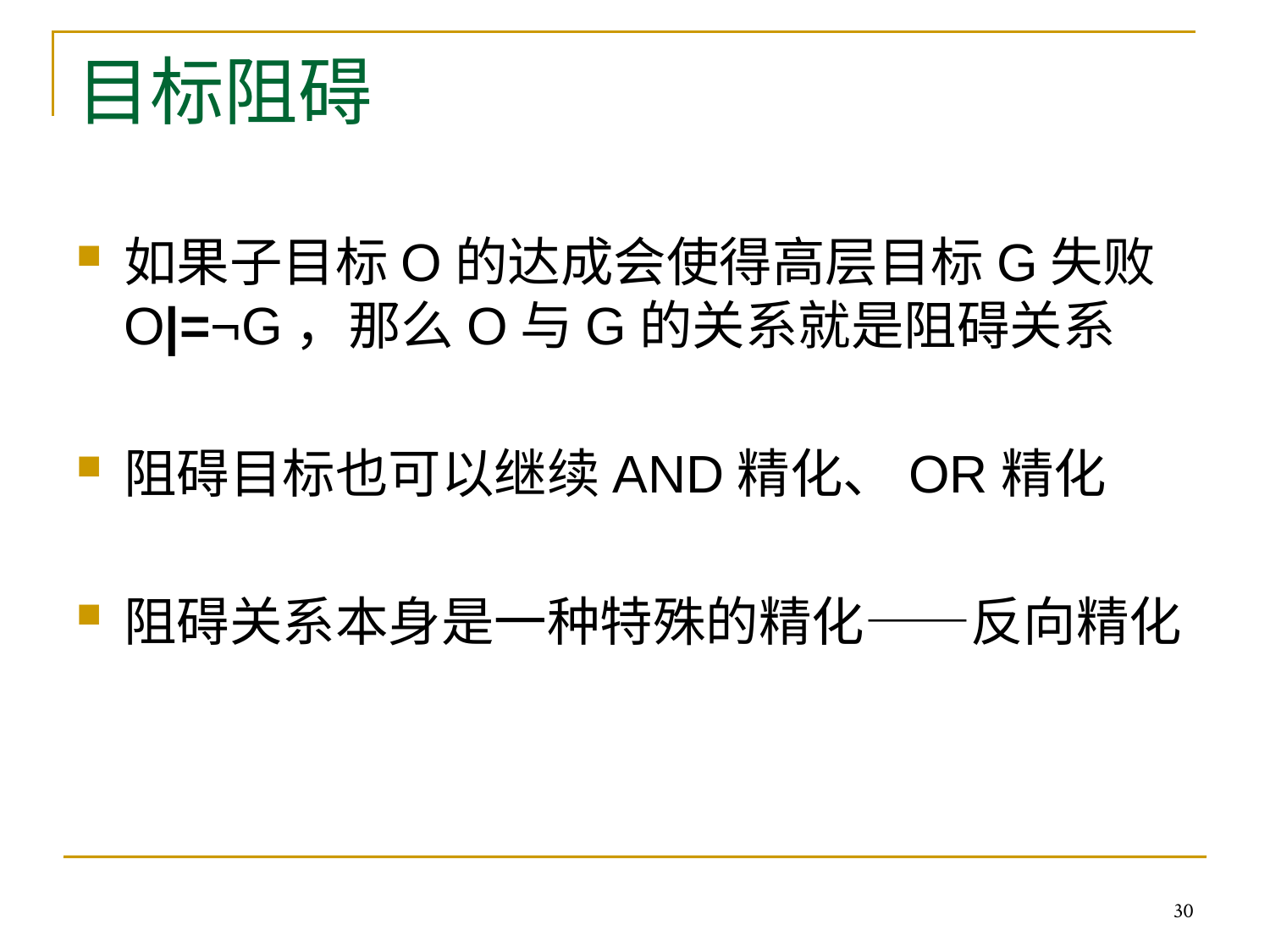

# 目标阻碍
如果子目标O的达成会使得高层目标G失败O|=¬G，那么O与G的关系就是阻碍关系

阻碍目标也可以继续AND精化、OR精化

阻碍关系本身是一种特殊的精化——反向精化

30